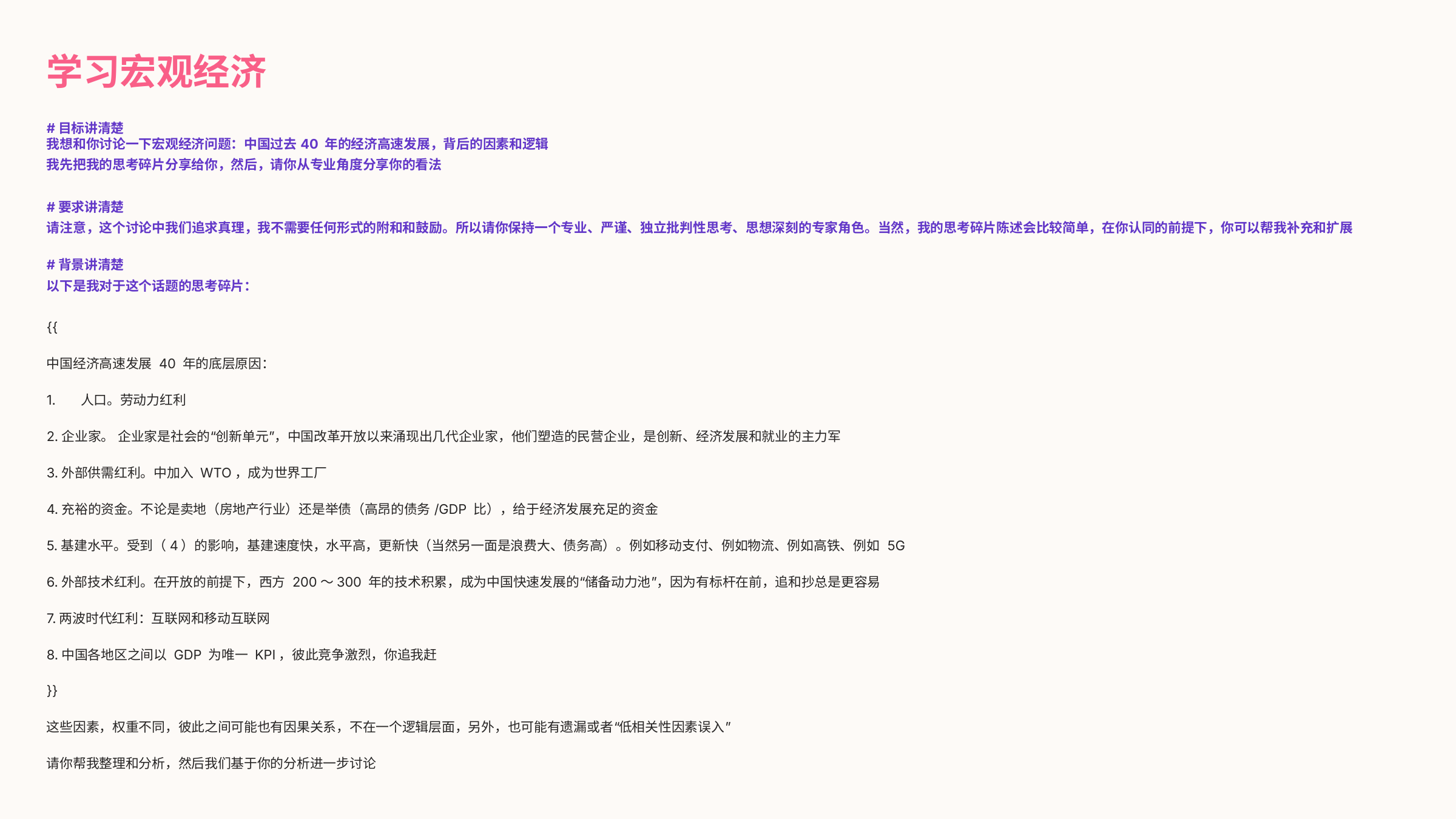

学习宏观经济
#目标讲清楚
我想和你讨论一下宏观经济问题：中国过去40 年的经济高速发展，背后的因素和逻辑
我先把我的思考碎片分享给你，然后，请你从专业角度分享你的看法
#要求讲清楚
请注意，这个讨论中我们追求真理，我不需要任何形式的附和和鼓励。所以请你保持一个专业、严谨、独立批判性思考、思想深刻的专家角色。当然，我的思考碎片陈述会比较简单，在你认同的前提下，你可以帮我补充和扩展
#背景讲清楚
以下是我对于这个话题的思考碎片：
{{
中国经济高速发展 40 年的底层原因：
人口。劳动力红利
2.企业家。 企业家是社会的“创新单元”，中国改革开放以来涌现出几代企业家，他们塑造的民营企业，是创新、经济发展和就业的主力军
3.外部供需红利。中加入 WTO，成为世界工厂
4.充裕的资金。不论是卖地（房地产行业）还是举债（高昂的债务/GDP 比），给于经济发展充足的资金
5.基建水平。受到（4）的影响，基建速度快，水平高，更新快（当然另一面是浪费大、债务高）。例如移动支付、例如物流、例如高铁、例如 5G
6.外部技术红利。在开放的前提下，西方 200～300 年的技术积累，成为中国快速发展的“储备动力池”，因为有标杆在前，追和抄总是更容易
7.两波时代红利：互联网和移动互联网
8.中国各地区之间以 GDP 为唯一 KPI，彼此竞争激烈，你追我赶
}}
这些因素，权重不同，彼此之间可能也有因果关系，不在一个逻辑层面，另外，也可能有遗漏或者“低相关性因素误入”
请你帮我整理和分析，然后我们基于你的分析进一步讨论